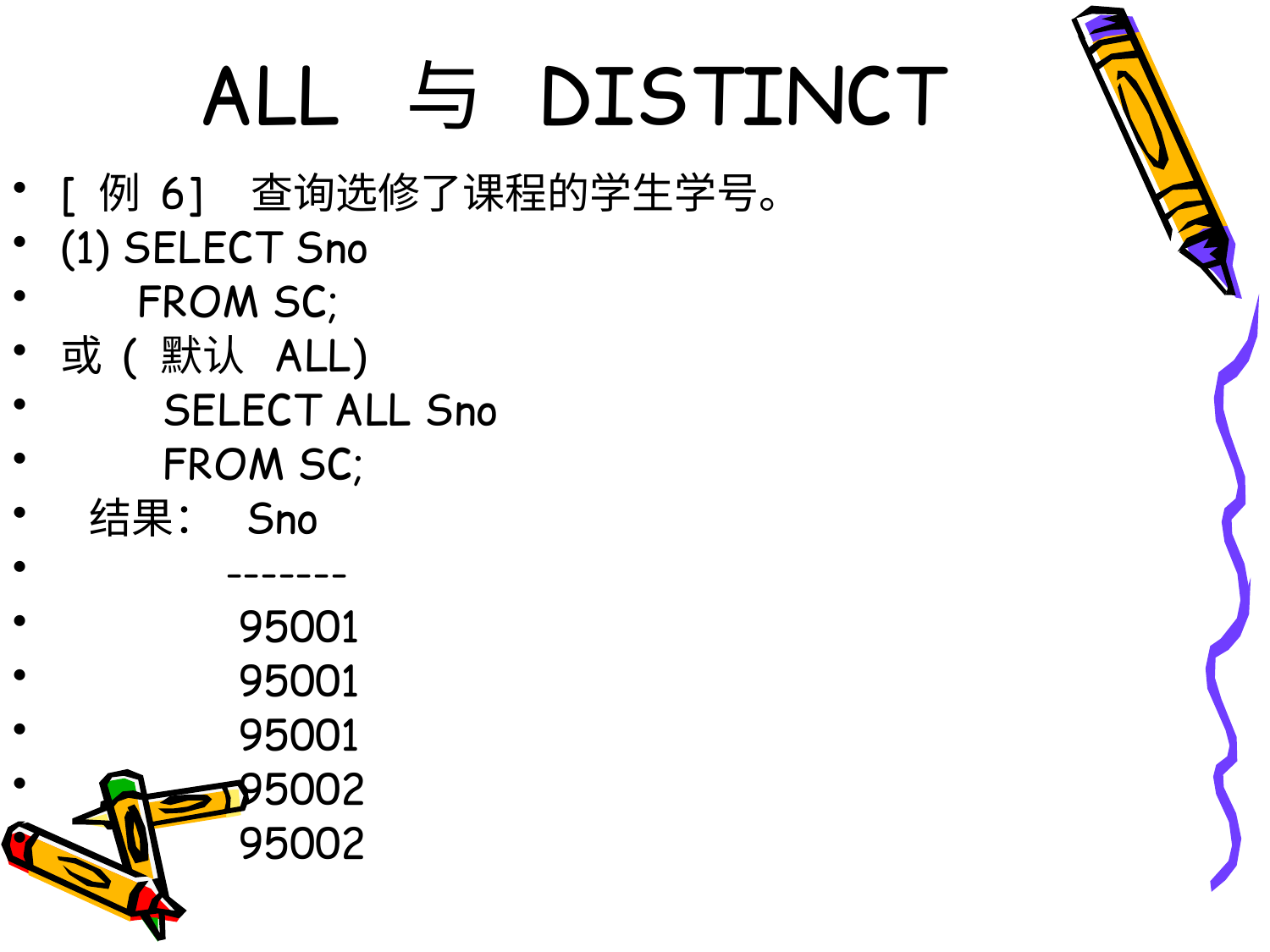

# ALL  与  DISTINCT
[ 例 6]   查询选修了课程的学生学号。
(1) SELECT Sno
      FROM SC;
或 ( 默认  ALL)
        SELECT ALL Sno
        FROM SC;
  结果：  Sno
             -------
              95001
              95001
              95001
              95002
              95002